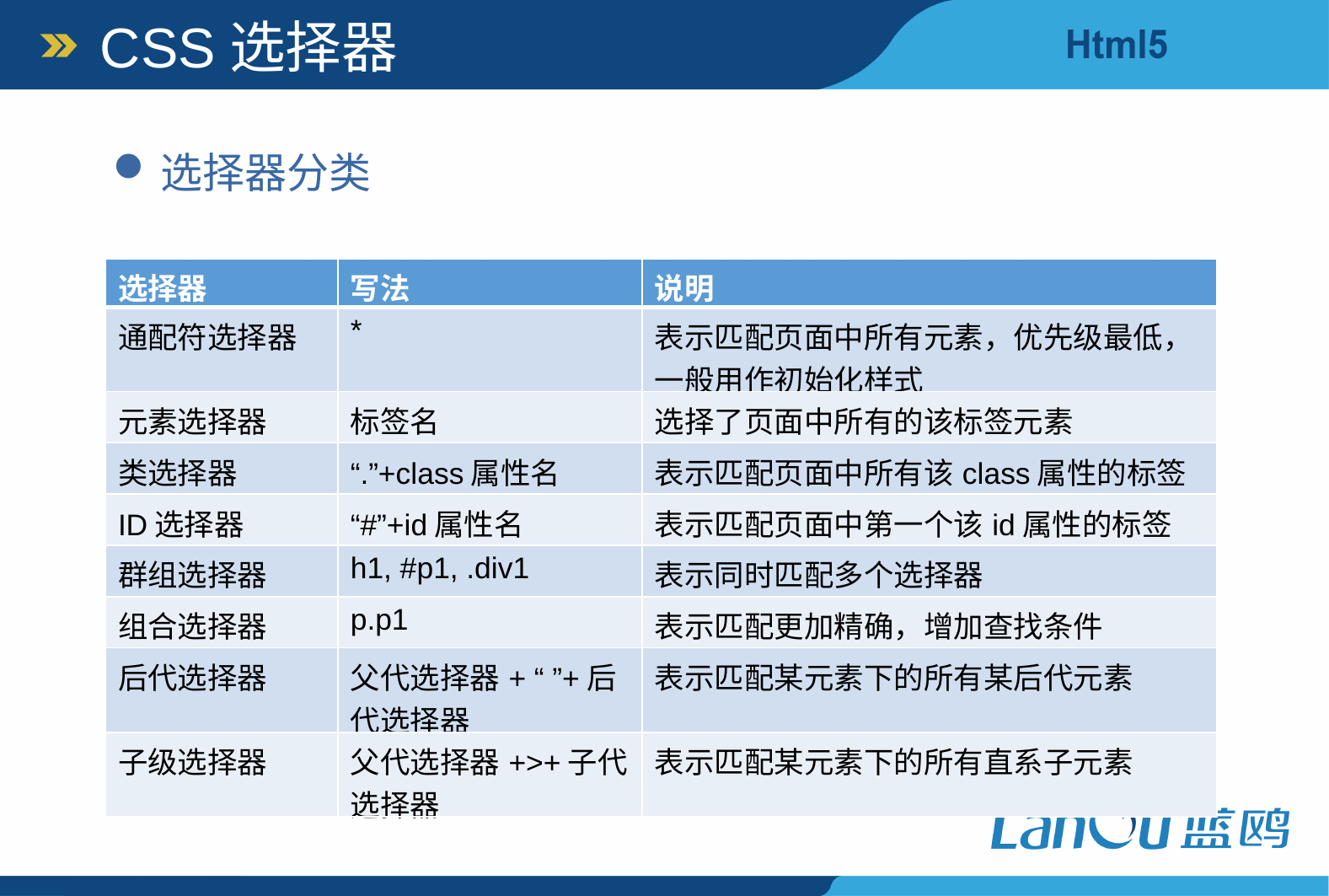

CSS选择器
选择器分类
| 选择器 | 写法 | 说明 |
| --- | --- | --- |
| 通配符选择器 | \* | 表示匹配页面中所有元素，优先级最低，一般用作初始化样式 |
| 元素选择器 | 标签名 | 选择了页面中所有的该标签元素 |
| 类选择器 | “.”+class属性名 | 表示匹配页面中所有该class属性的标签 |
| ID选择器 | “#”+id属性名 | 表示匹配页面中第一个该id属性的标签 |
| 群组选择器 | h1, #p1, .div1 | 表示同时匹配多个选择器 |
| 组合选择器 | p.p1 | 表示匹配更加精确，增加查找条件 |
| 后代选择器 | 父代选择器+ “ ”+后代选择器 | 表示匹配某元素下的所有某后代元素 |
| 子级选择器 | 父代选择器+>+子代选择器 | 表示匹配某元素下的所有直系子元素 |